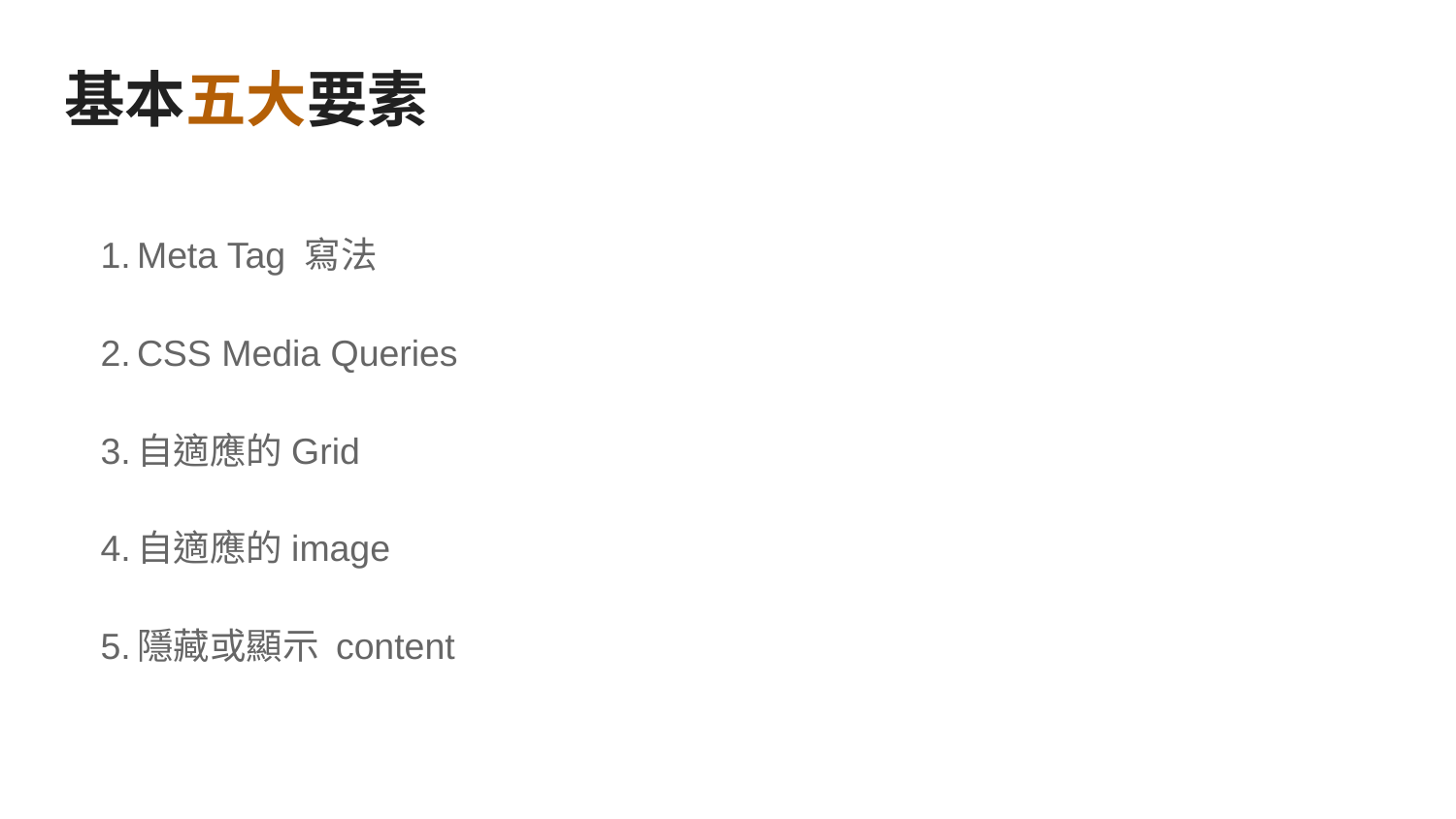

# 基本五大要素
Meta Tag 寫法
CSS Media Queries
自適應的Grid
自適應的image
隱藏或顯示 content